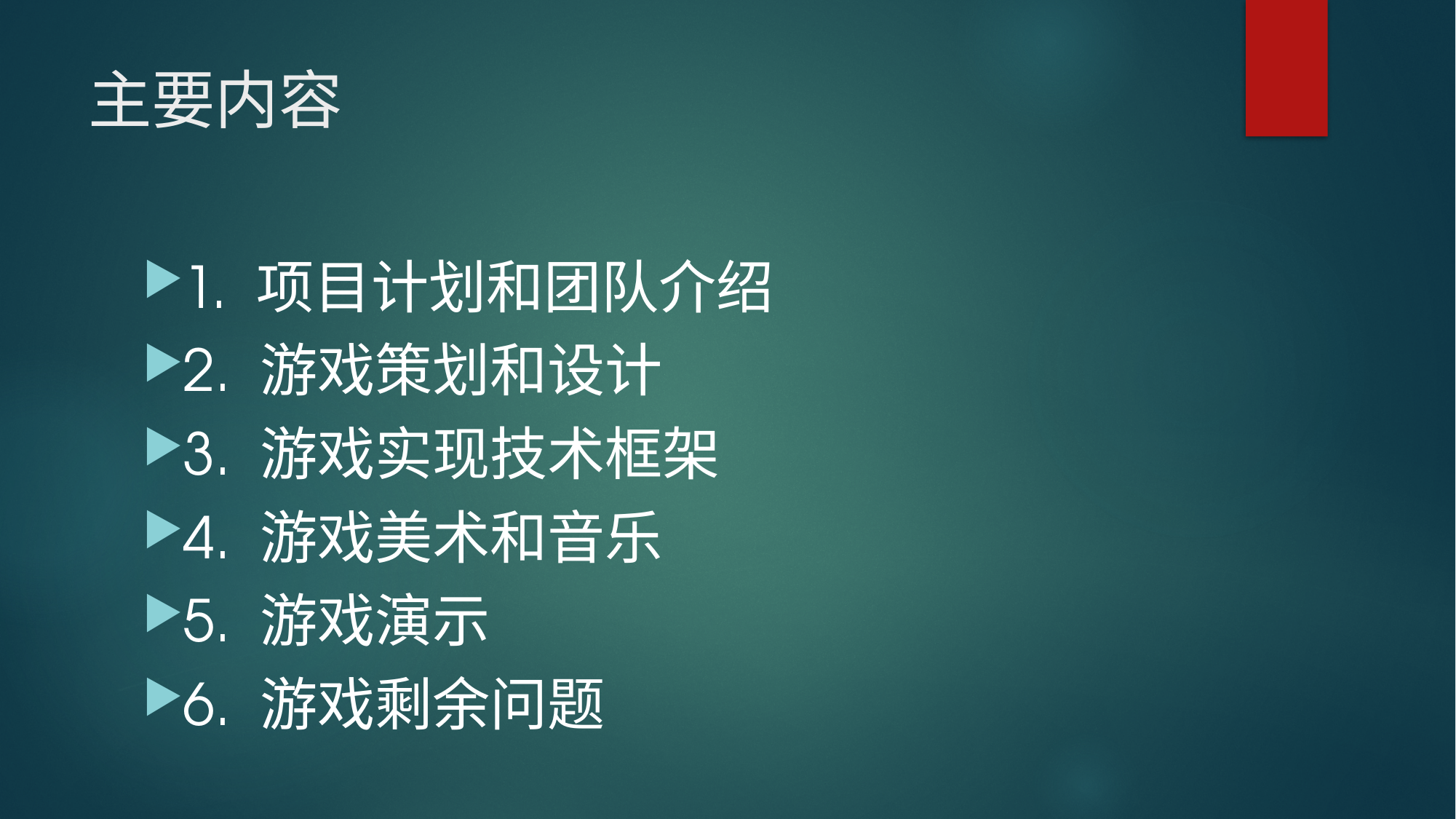

# 主要内容
1. 项目计划和团队介绍
2. 游戏策划和设计
3. 游戏实现技术框架
4. 游戏美术和音乐
5. 游戏演示
6. 游戏剩余问题